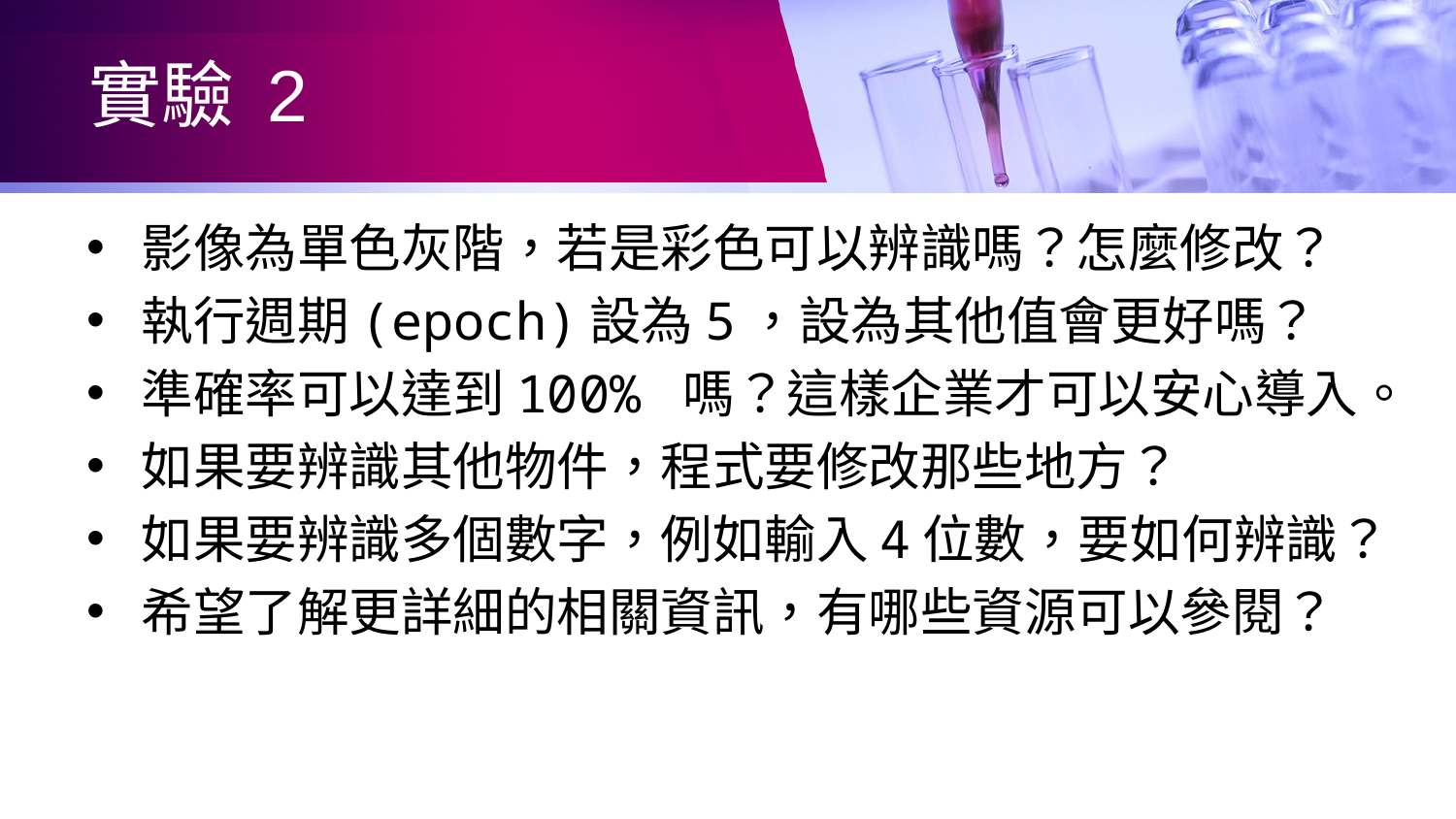

# 實驗 2
影像為單色灰階，若是彩色可以辨識嗎？怎麼修改？
執行週期(epoch)設為5，設為其他值會更好嗎？
準確率可以達到100% 嗎？這樣企業才可以安心導入。
如果要辨識其他物件，程式要修改那些地方？
如果要辨識多個數字，例如輸入4位數，要如何辨識？
希望了解更詳細的相關資訊，有哪些資源可以參閱？